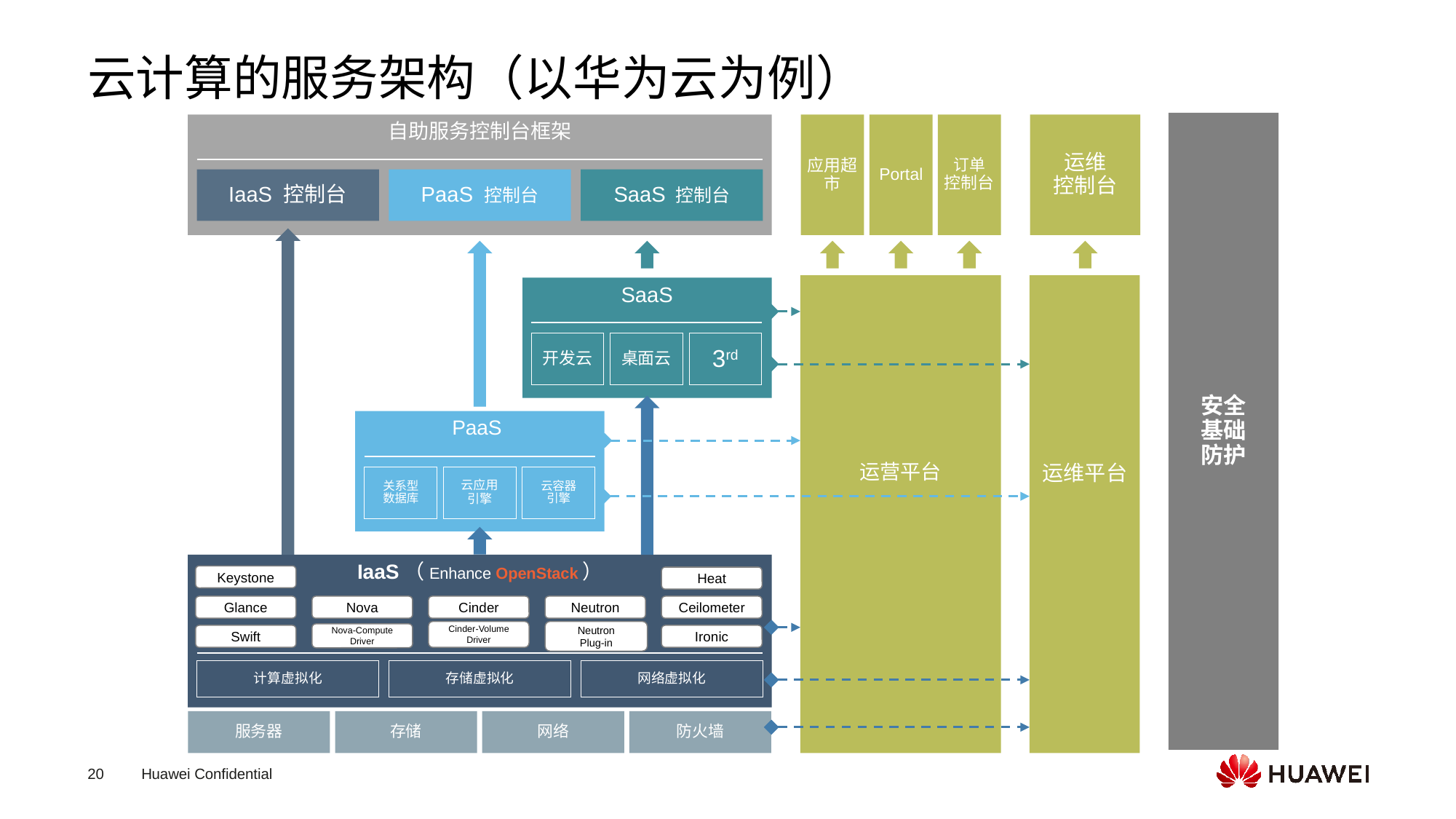

# 云计算的服务架构（以华为云为例）
安全
基础
防护
自助服务控制台框架
应用超市
Portal
订单
控制台
运维
控制台
IaaS 控制台
PaaS 控制台
SaaS 控制台

运营平台

运维平台
SaaS

开发云
桌面云
3rd

PaaS

关系型
数据库
云应用
引擎
云容器
引擎

IaaS（Enhance OpenStack）

Keystone
Heat
Glance
Nova
Cinder
Neutron
Ceilometer

Cinder-Volume
Driver
Neutron
Plug-in
Nova-Compute
Driver
Swift
Ironic
计算虚拟化
存储虚拟化
网络虚拟化

服务器
存储
网络
防火墙